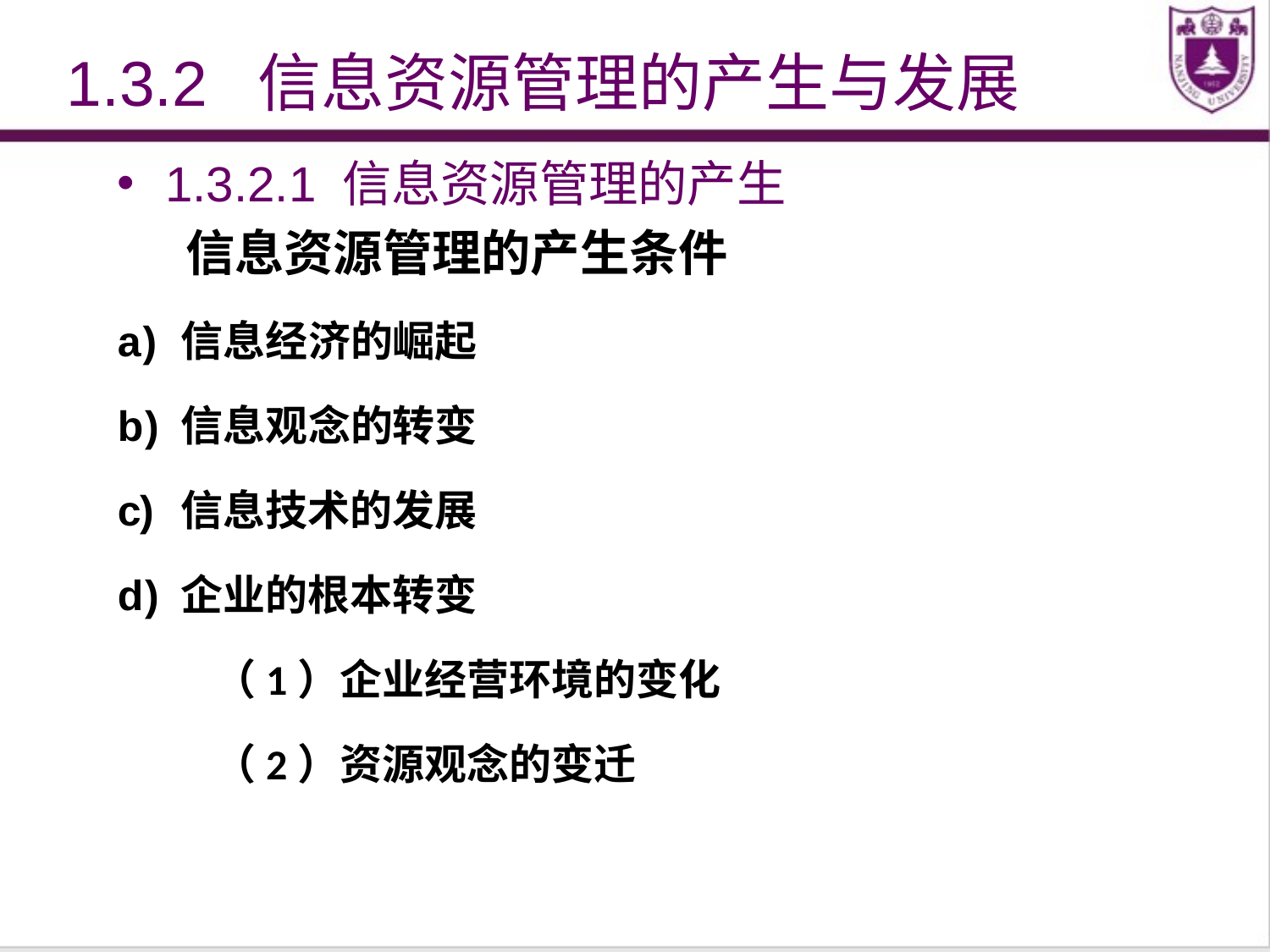

1.3.2  信息资源管理的产生与发展
1.3.2.1 信息资源管理的产生
     信息资源管理的产生条件
信息经济的崛起
信息观念的转变
信息技术的发展
企业的根本转变
         （1）企业经营环境的变化
         （2）资源观念的变迁